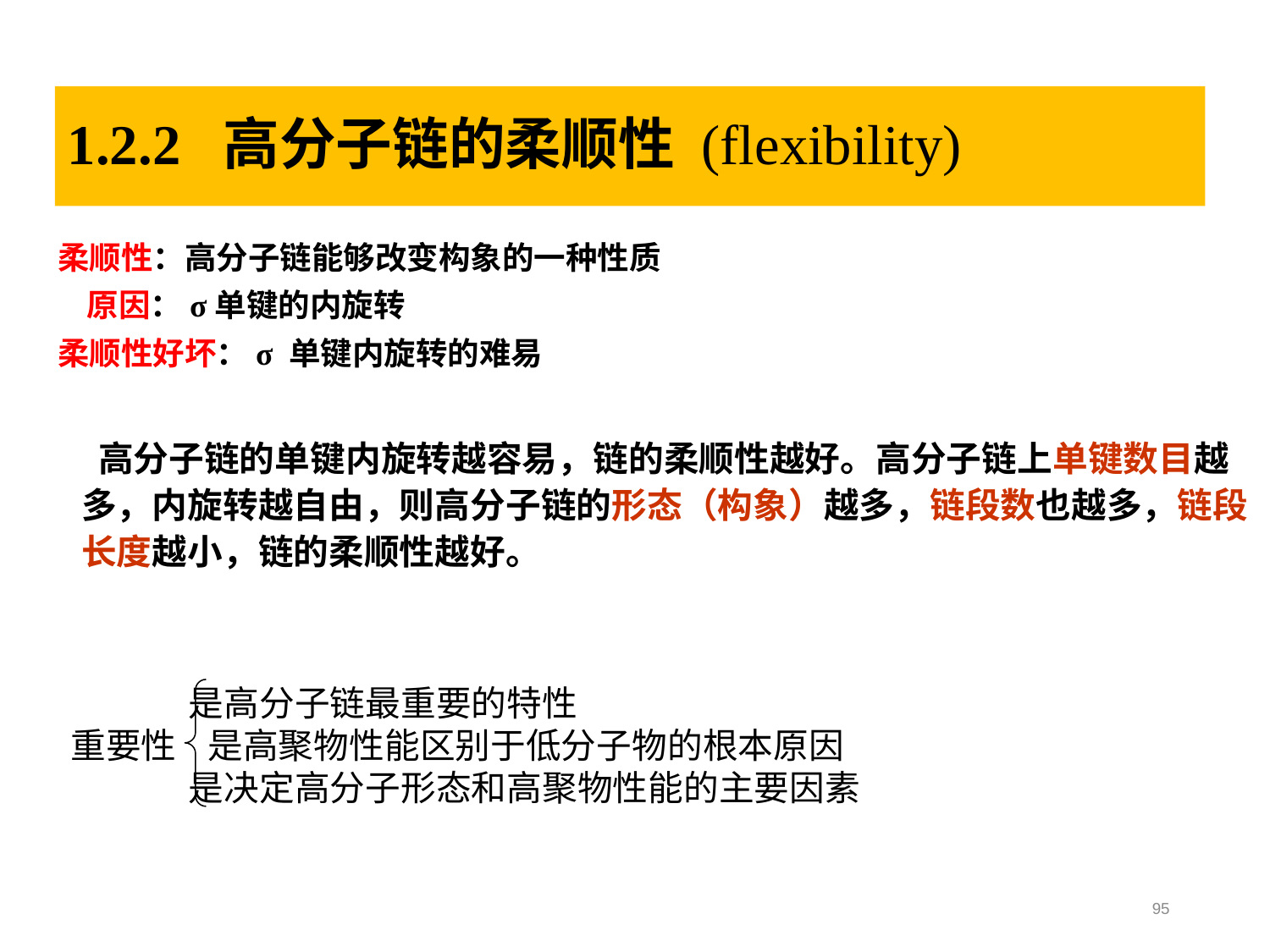

# 1.2.2  高分子链的柔顺性 (flexibility)
柔顺性：高分子链能够改变构象的一种性质
   原因：σ单键的内旋转
柔顺性好坏：σ 单键内旋转的难易

    高分子链的单键内旋转越容易，链的柔顺性越好。高分子链上单键数目越多，内旋转越自由，则高分子链的形态（构象）越多，链段数也越多，链段长度越小，链的柔顺性越好。

              是高分子链最重要的特性
重要性    是高聚物性能区别于低分子物的根本原因
              是决定高分子形态和高聚物性能的主要因素

95